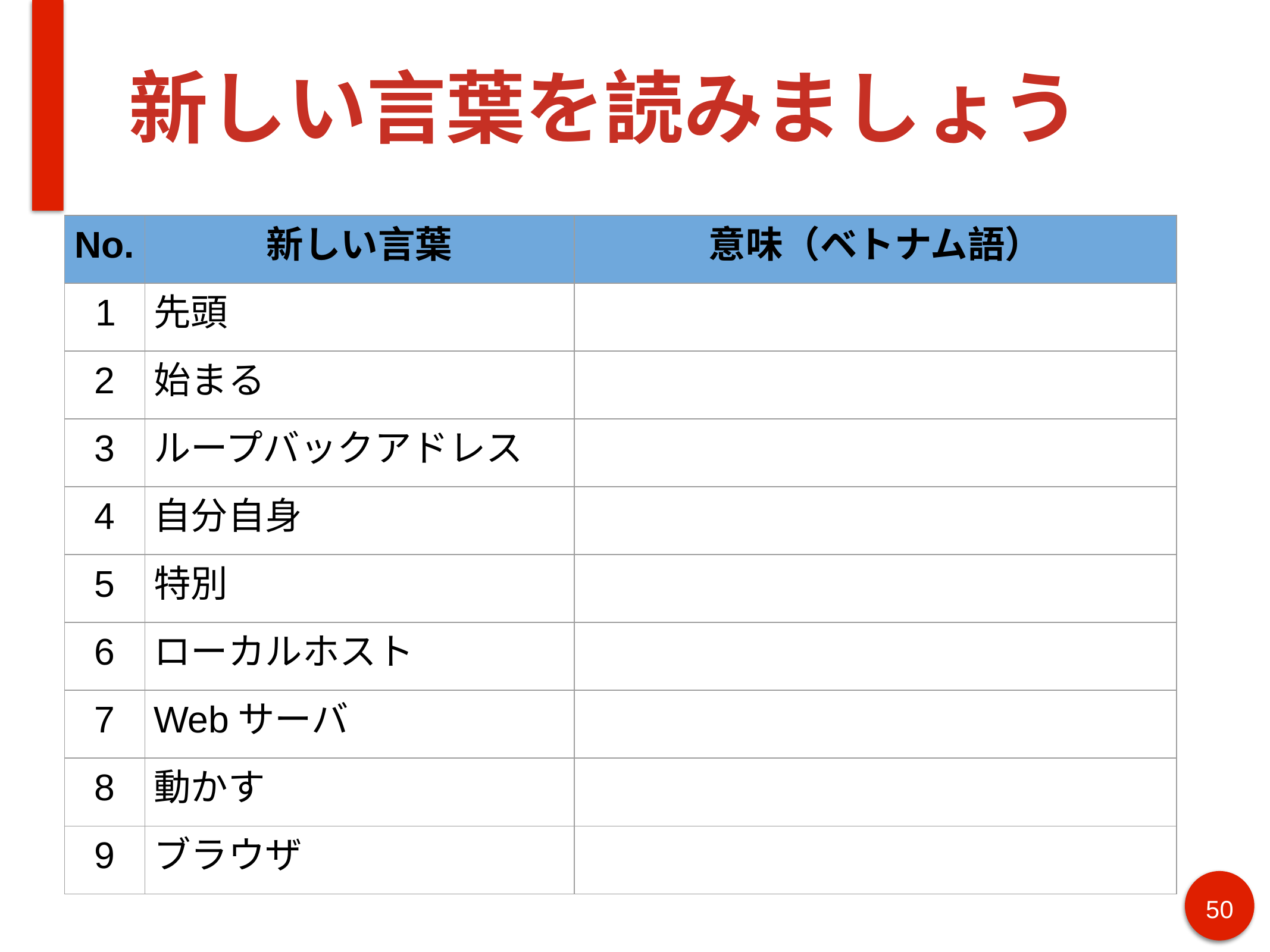

# 新しい言葉を読みましょう
| No. | 新しい言葉 | 意味（ベトナム語） |
| --- | --- | --- |
| 1 | 先頭 |  |
| 2 | 始まる |  |
| 3 | ループバックアドレス |  |
| 4 | 自分自身 |  |
| 5 | 特別 |  |
| 6 | ローカルホスト |  |
| 7 | Webサーバ |  |
| 8 | 動かす |  |
| 9 | ブラウザ |  |
50